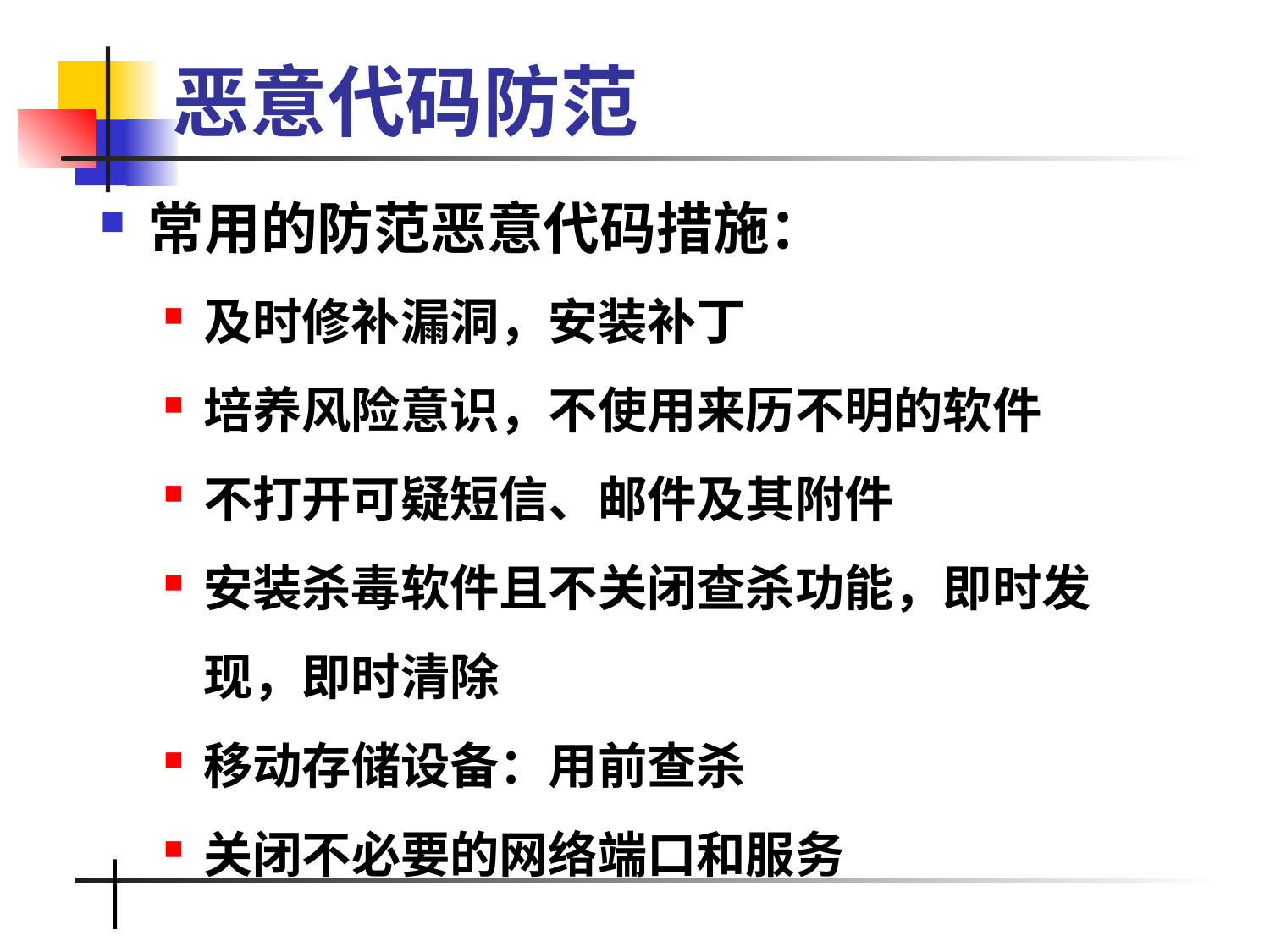

# 恶意代码防范
常用的防范恶意代码措施：
及时修补漏洞，安装补丁
培养风险意识，不使用来历不明的软件
不打开可疑短信、邮件及其附件
安装杀毒软件且不关闭查杀功能，即时发现，即时清除
移动存储设备：用前查杀
关闭不必要的网络端口和服务